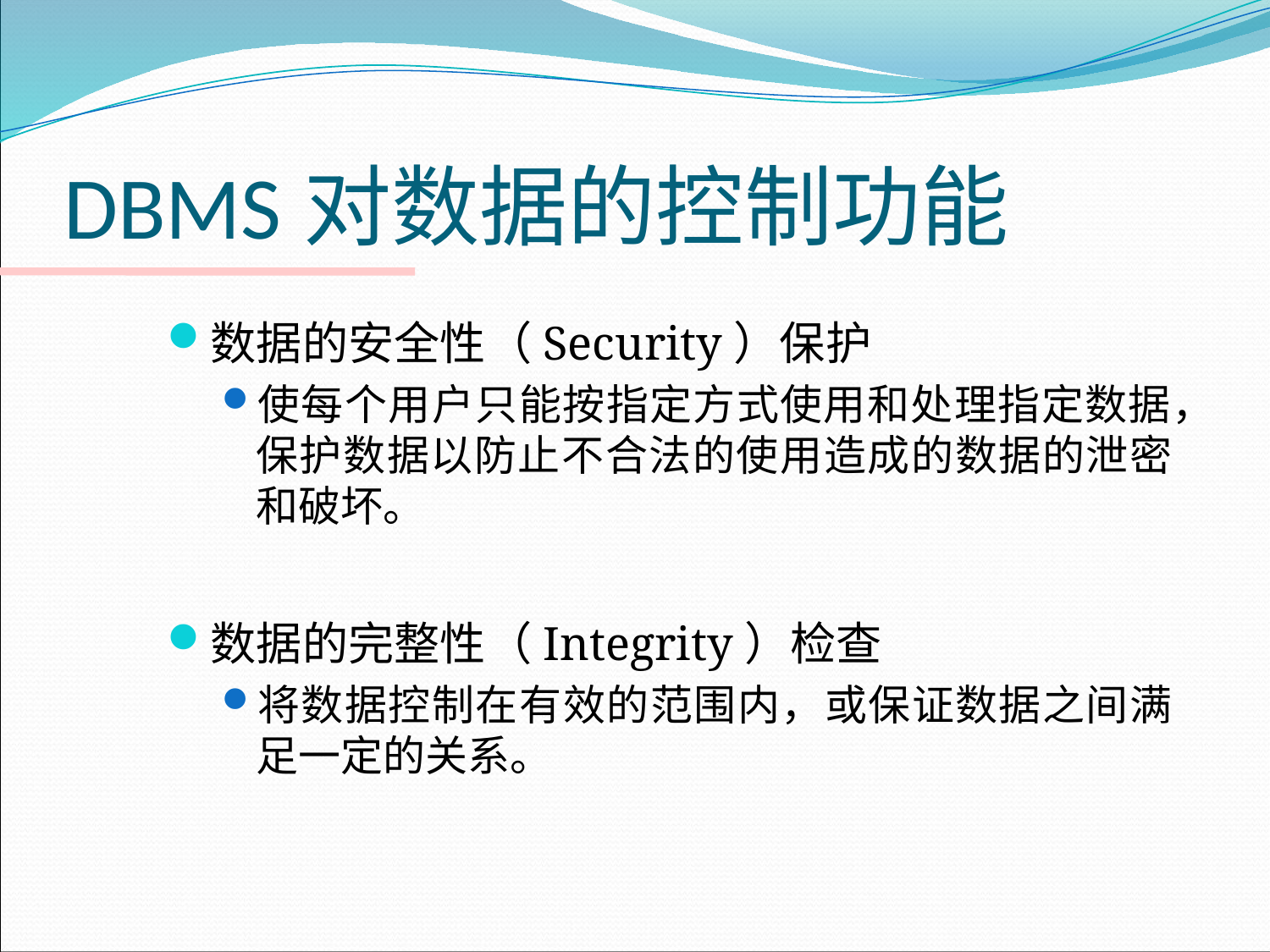

# DBMS对数据的控制功能
数据的安全性（Security）保护
使每个用户只能按指定方式使用和处理指定数据，保护数据以防止不合法的使用造成的数据的泄密和破坏。

数据的完整性（Integrity）检查
将数据控制在有效的范围内，或保证数据之间满足一定的关系。
35